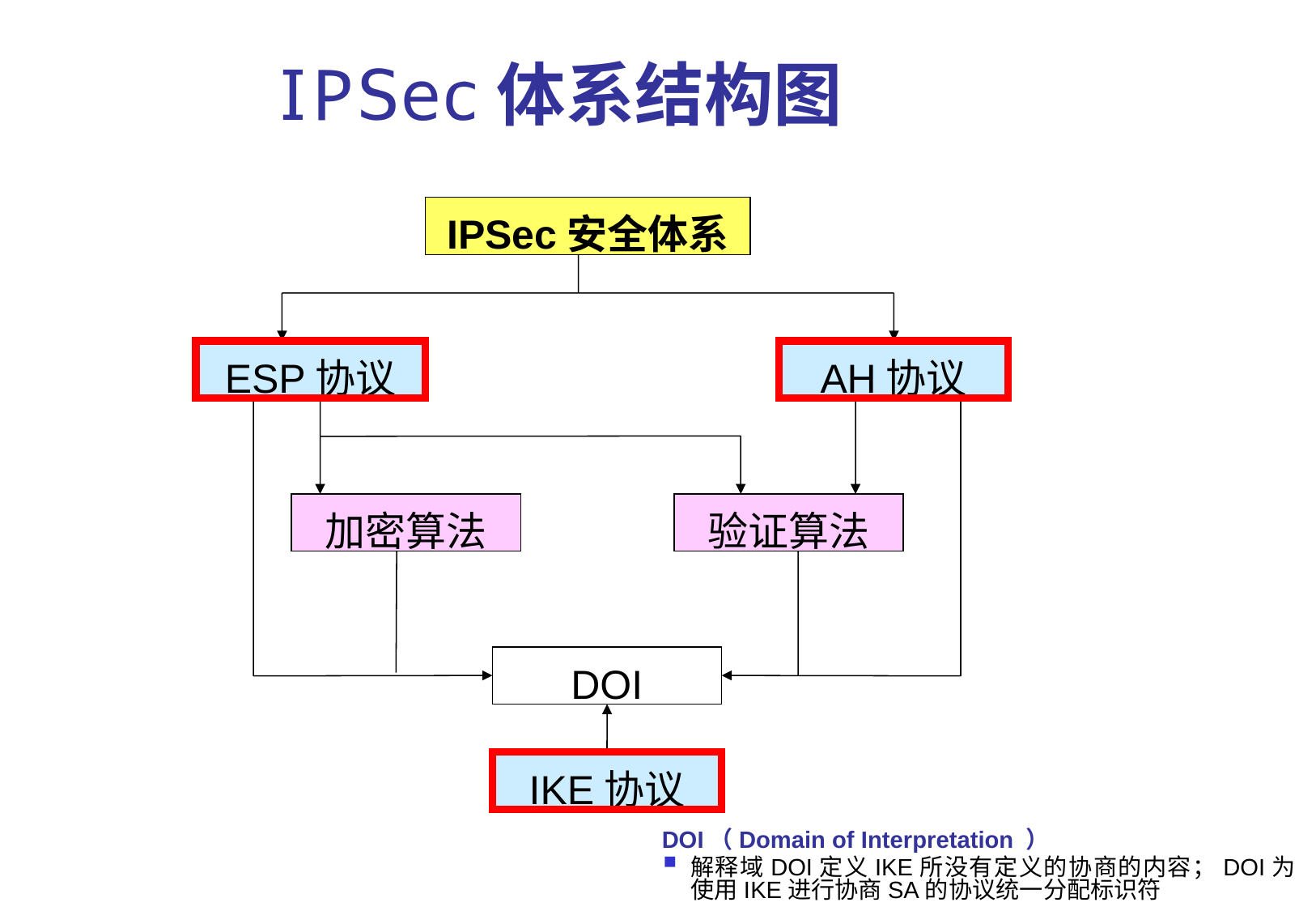

# IPSec体系结构图
IPSec安全体系

ESP协议

AH协议

加密算法
验证算法

DOI

IKE协议

DOI（Domain of Interpretation ）
解释域DOI定义IKE所没有定义的协商的内容；DOI为使用IKE进行协商SA的协议统一分配标识符